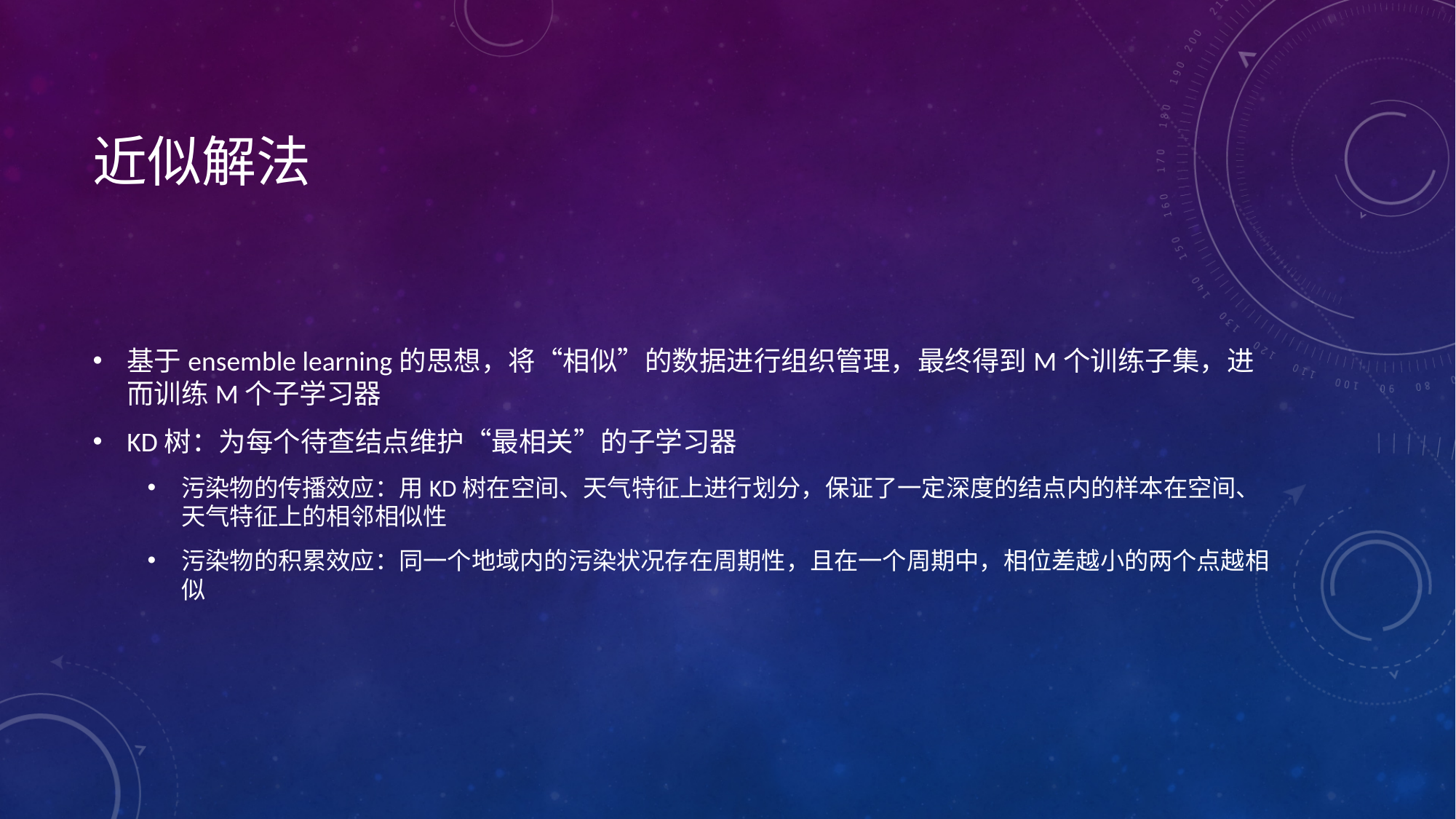

# 近似解法
基于ensemble learning的思想，将“相似”的数据进行组织管理，最终得到M个训练子集，进而训练M个子学习器
KD树：为每个待查结点维护“最相关”的子学习器
污染物的传播效应：用KD树在空间、天气特征上进行划分，保证了一定深度的结点内的样本在空间、天气特征上的相邻相似性
污染物的积累效应：同一个地域内的污染状况存在周期性，且在一个周期中，相位差越小的两个点越相似